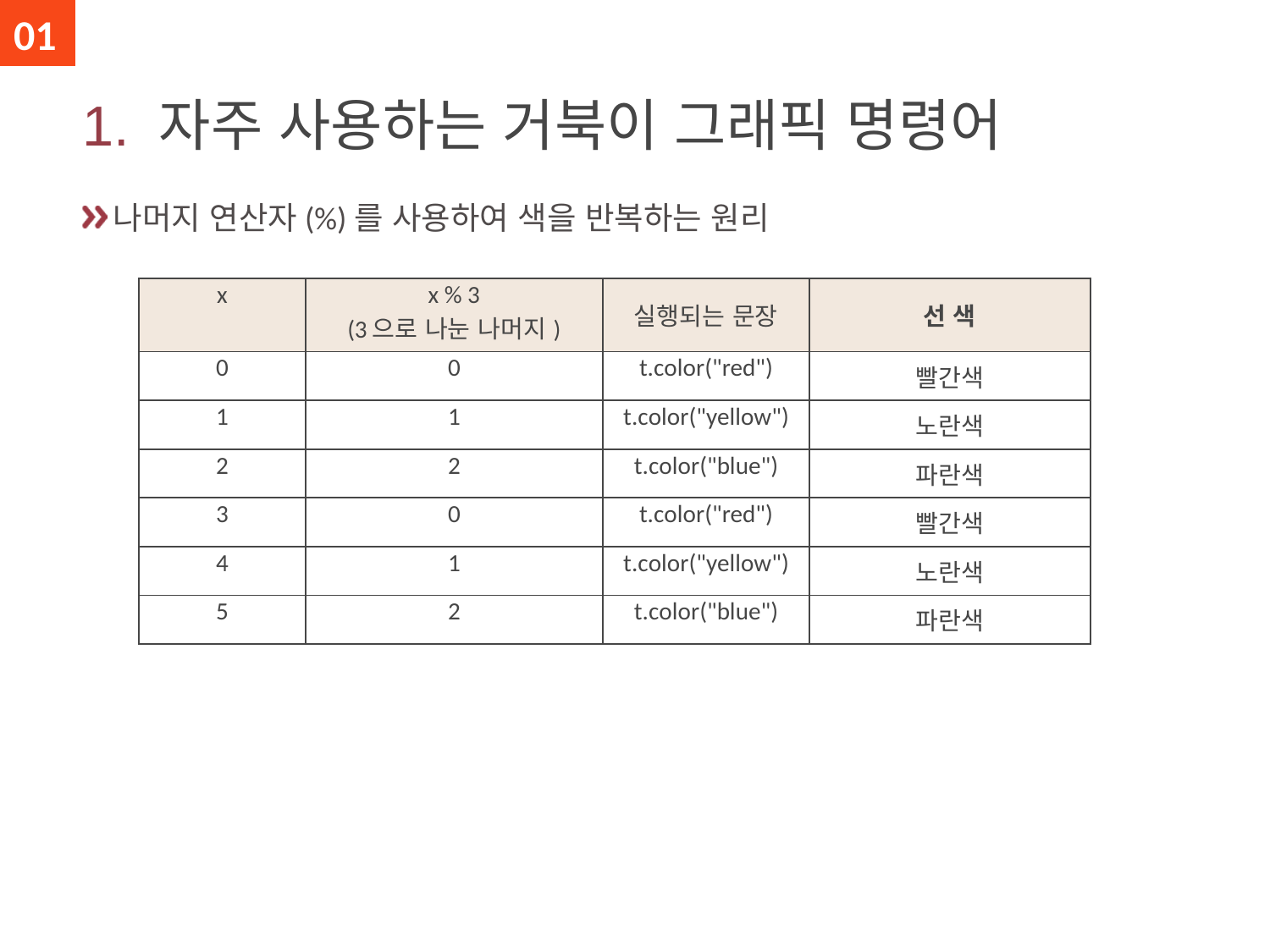

01
# 1. 자주 사용하는 거북이 그래픽 명령어
나머지 연산자(%)를 사용하여 색을 반복하는 원리
| x | x % 3 (3으로 나눈 나머지) | 실행되는 문장 | 선 색 |
| --- | --- | --- | --- |
| 0 | 0 | t.color("red") | 빨간색 |
| 1 | 1 | t.color("yellow") | 노란색 |
| 2 | 2 | t.color("blue") | 파란색 |
| 3 | 0 | t.color("red") | 빨간색 |
| 4 | 1 | t.color("yellow") | 노란색 |
| 5 | 2 | t.color("blue") | 파란색 |